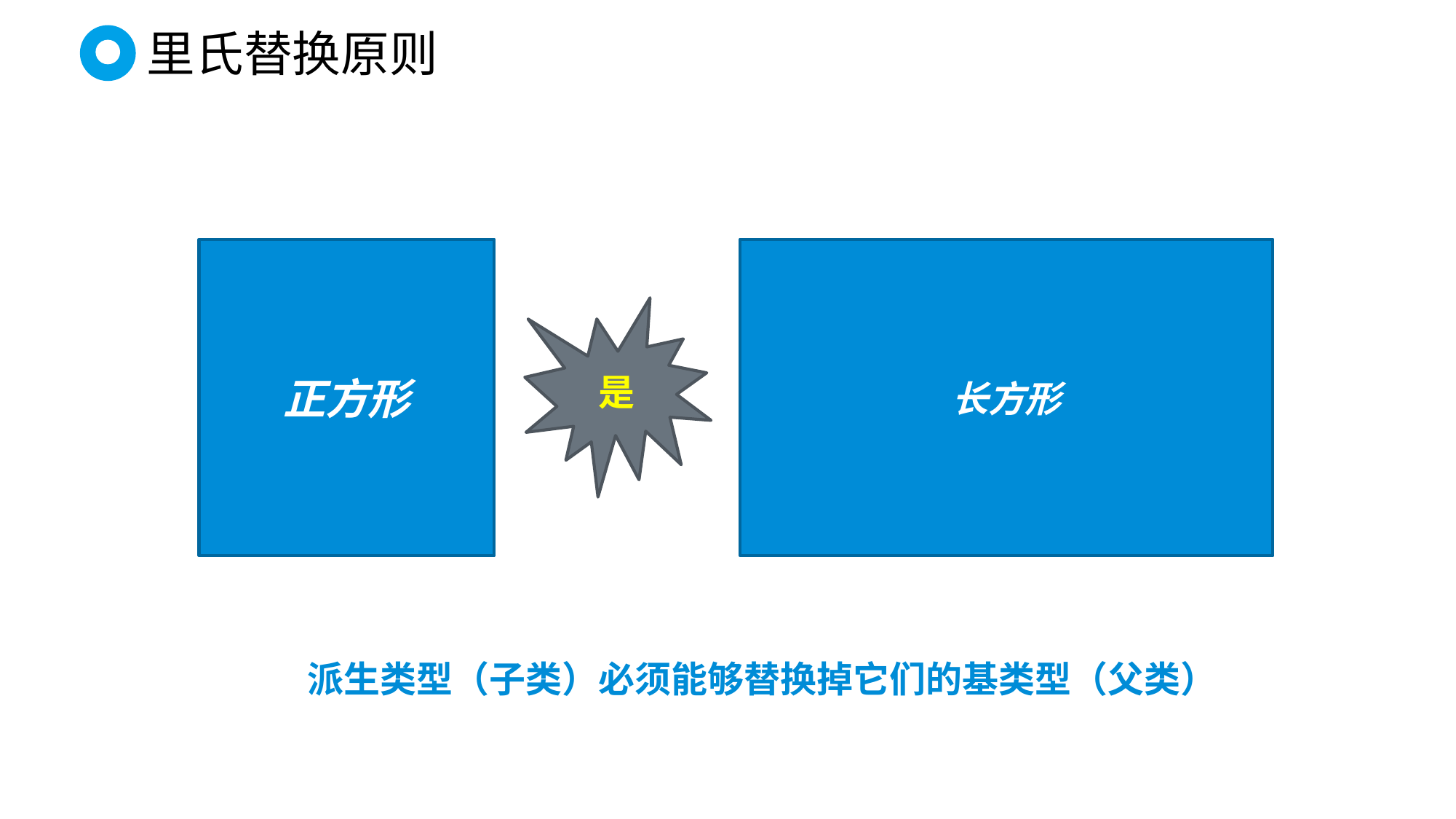

里氏替换原则

正方形
长方形
是
 派生类型（子类）必须能够替换掉它们的基类型（父类）